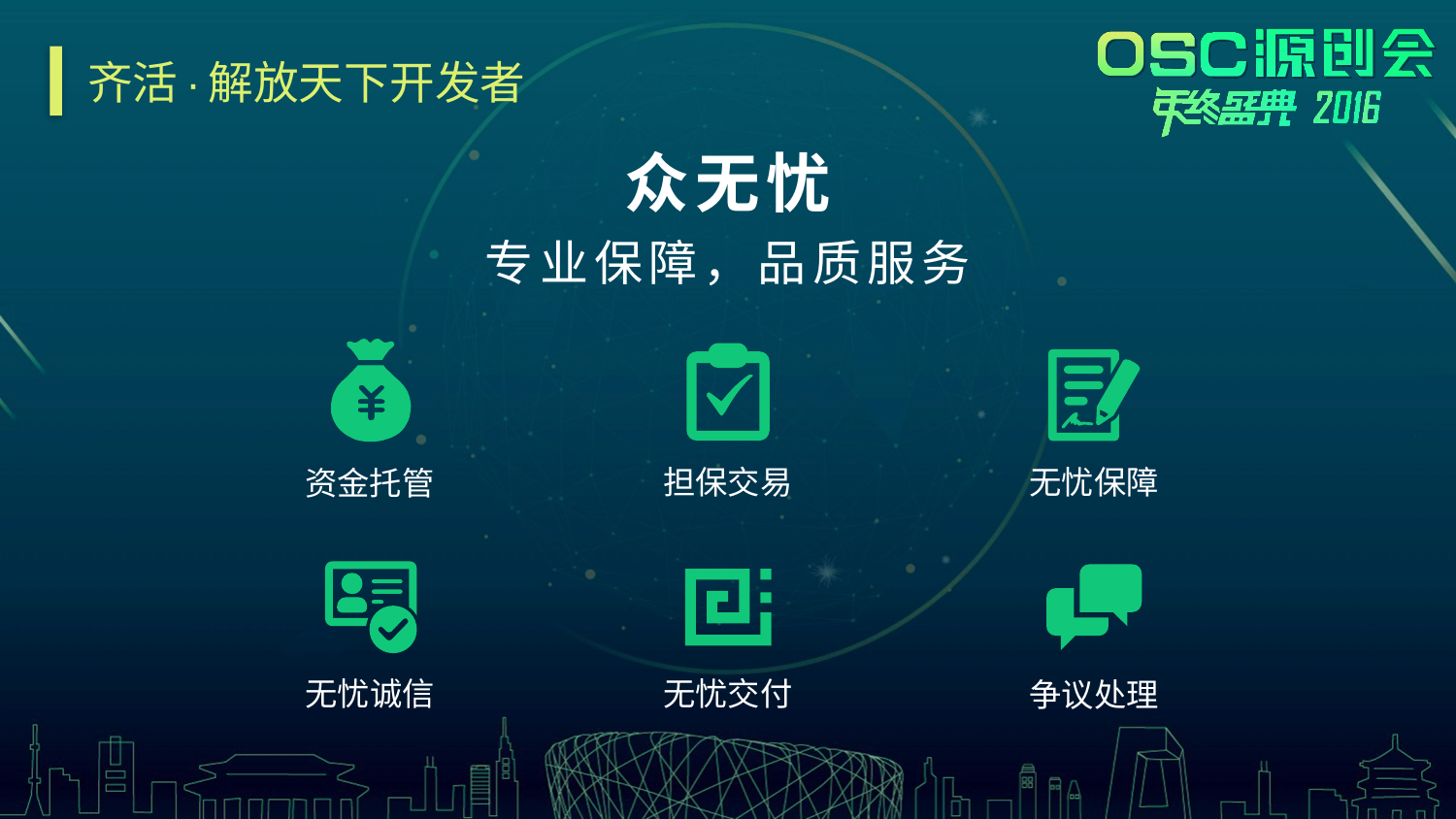

# 齐活·解放天下开发者
众无忧
专业保障，品质服务

担保交易
无忧保障
资金托管

无忧诚信
无忧交付
争议处理